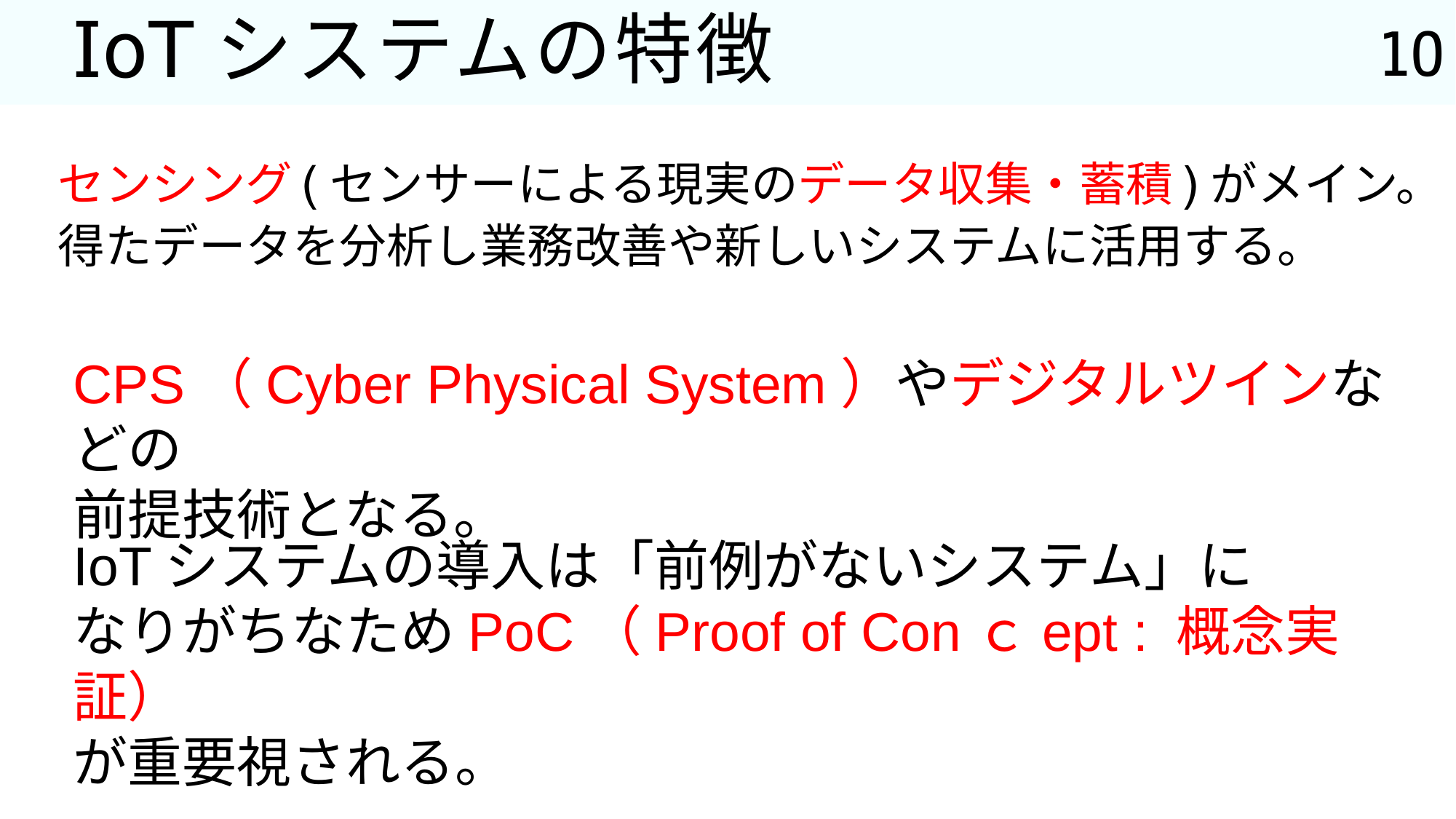

10
# IoTシステムの特徴
センシング(センサーによる現実のデータ収集・蓄積)がメイン。
得たデータを分析し業務改善や新しいシステムに活用する。

CPS（Cyber Physical System）やデジタルツインなどの
前提技術となる。
IoTシステムの導入は「前例がないシステム」に
なりがちなためPoC（Proof of Conｃept : 概念実証）
が重要視される。